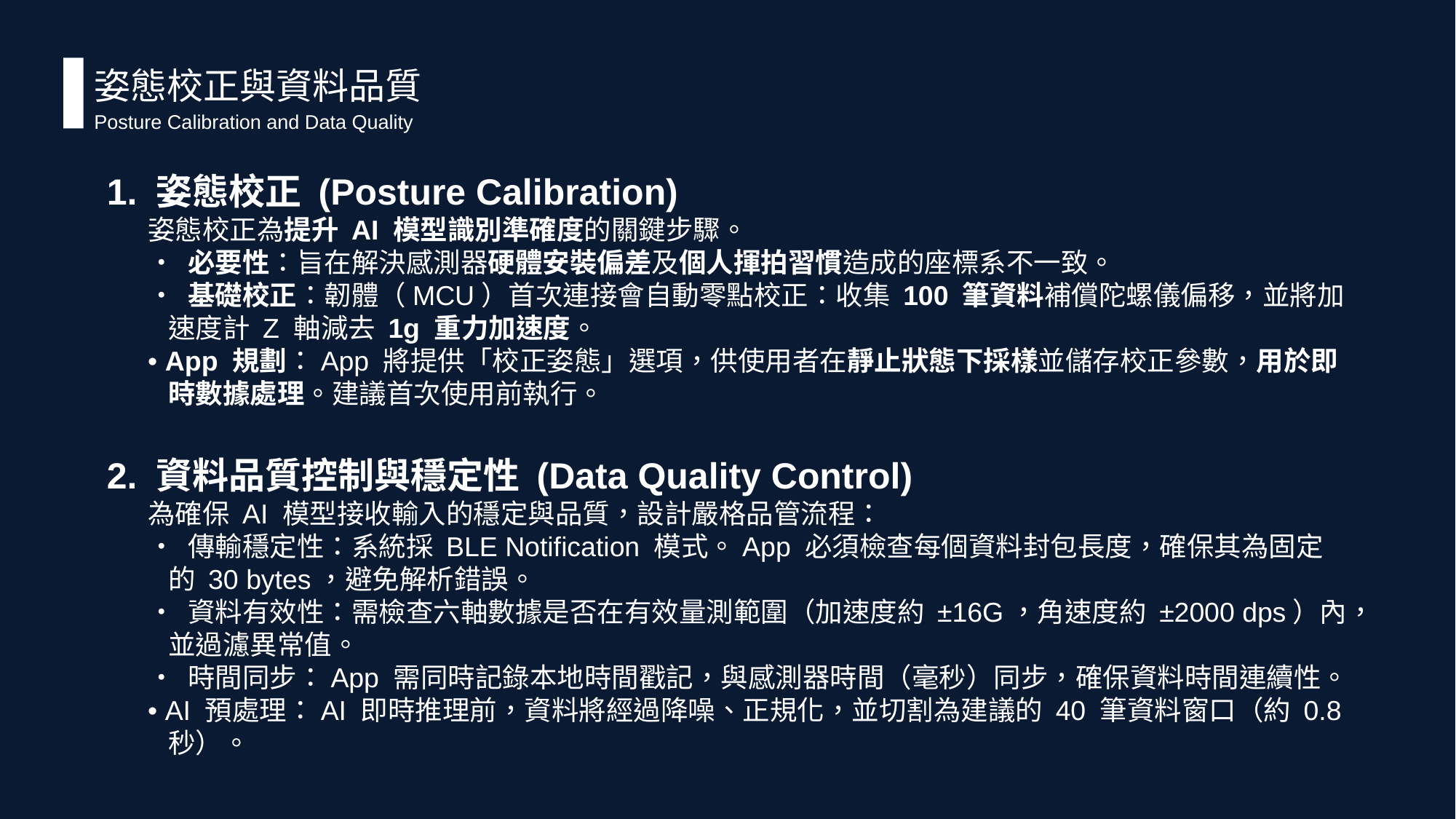

姿態校正與資料品質
Posture Calibration and Data Quality
1. 姿態校正 (Posture Calibration)
姿態校正為提升 AI 模型識別準確度的關鍵步驟。
• 必要性：旨在解決感測器硬體安裝偏差及個人揮拍習慣造成的座標系不一致。
• 基礎校正：韌體（MCU）首次連接會自動零點校正：收集 100 筆資料補償陀螺儀偏移，並將加速度計 Z 軸減去 1g 重力加速度。
• App 規劃：App 將提供「校正姿態」選項，供使用者在靜止狀態下採樣並儲存校正參數，用於即時數據處理。建議首次使用前執行。

2. 資料品質控制與穩定性 (Data Quality Control)
為確保 AI 模型接收輸入的穩定與品質，設計嚴格品管流程：
• 傳輸穩定性：系統採 BLE Notification 模式。App 必須檢查每個資料封包長度，確保其為固定的 30 bytes，避免解析錯誤。
• 資料有效性：需檢查六軸數據是否在有效量測範圍（加速度約 ±16G，角速度約 ±2000 dps）內，並過濾異常值。
• 時間同步：App 需同時記錄本地時間戳記，與感測器時間（毫秒）同步，確保資料時間連續性。
• AI 預處理：AI 即時推理前，資料將經過降噪、正規化，並切割為建議的 40 筆資料窗口（約 0.8 秒）。